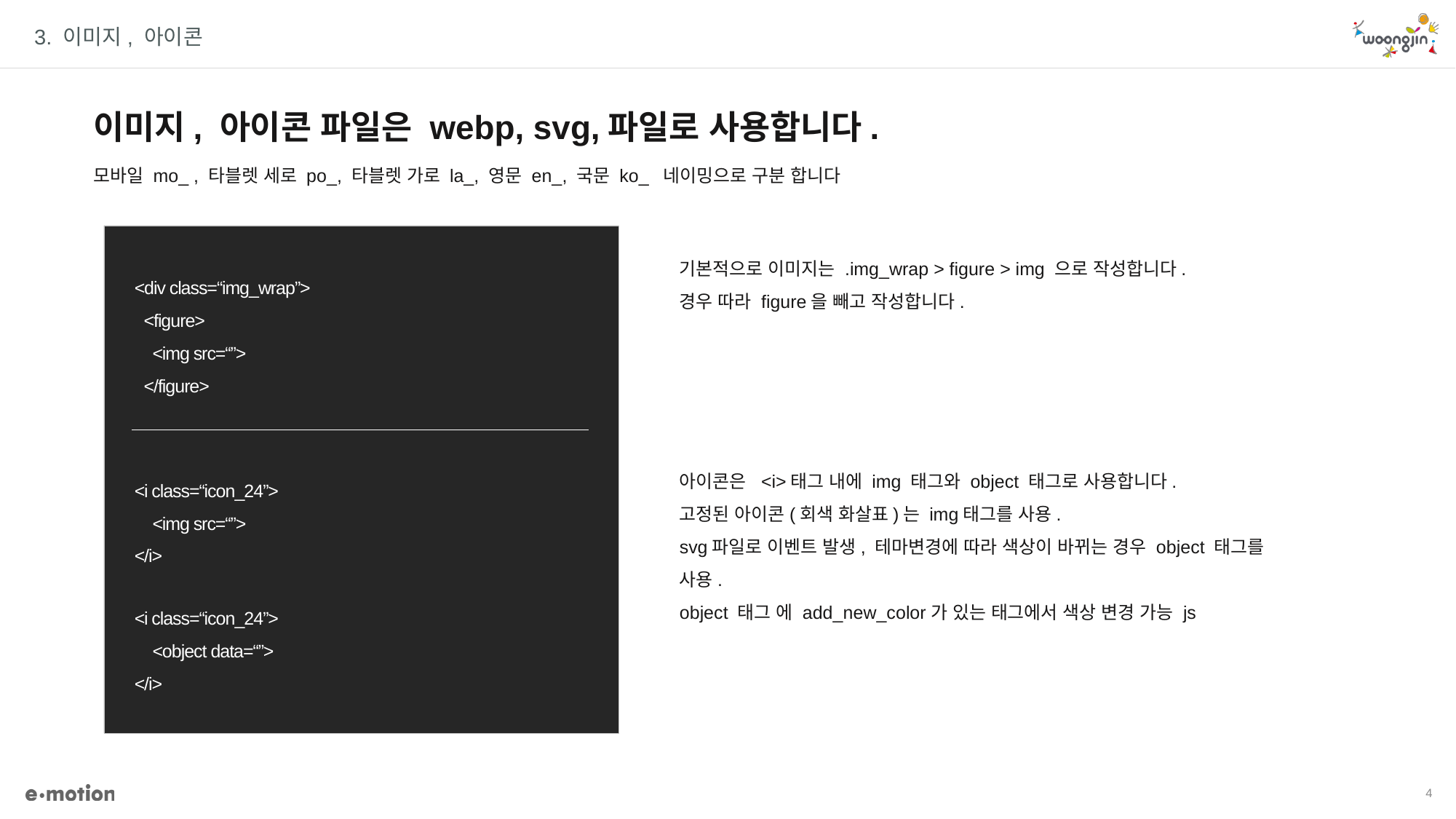

3. 이미지, 아이콘
이미지, 아이콘 파일은 webp, svg,파일로 사용합니다.
모바일 mo_ , 타블렛 세로 po_, 타블렛 가로 la_, 영문 en_, 국문 ko_  네이밍으로 구분 합니다

기본적으로 이미지는 .img_wrap > figure > img 으로 작성합니다.
경우 따라 figure을 빼고 작성합니다.
<div class=“img_wrap”>
  <figure>
    <img src=“”>
  </figure>
아이콘은  <i>태그 내에 img 태그와 object 태그로 사용합니다.
고정된 아이콘(회색 화살표)는 img태그를 사용.
svg파일로 이벤트 발생, 테마변경에 따라 색상이 바뀌는 경우 object 태그를 사용.
object 태그 에 add_new_color가 있는 태그에서 색상 변경 가능 js
<i class=“icon_24”>
    <img src=“”>
</i>
<i class=“icon_24”>
    <object data=“”>
</i>
4